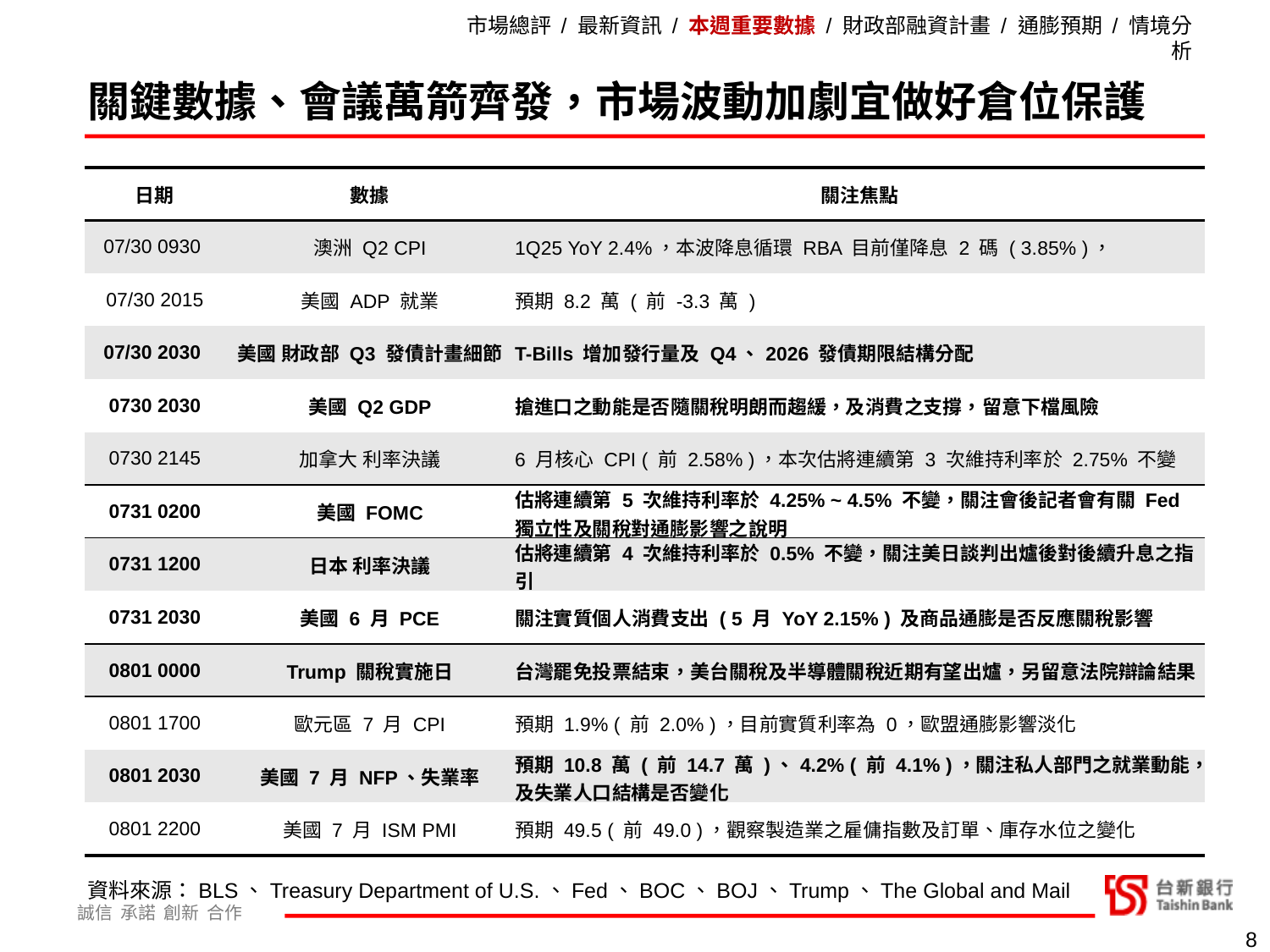

市場總評 / 最新資訊 / 本週重要數據 / 財政部融資計畫 / 通膨預期 / 情境分析
關鍵數據、會議萬箭齊發，市場波動加劇宜做好倉位保護
| 日期 | 數據 | 關注焦點 |
| --- | --- | --- |
| 07/30 0930 | 澳洲 Q2 CPI | 1Q25 YoY 2.4%，本波降息循環 RBA 目前僅降息 2 碼 ( 3.85% )， |
| 07/30 2015 | 美國 ADP 就業 | 預期 8.2 萬 ( 前 -3.3 萬 ) |
| 07/30 2030 | 美國 財政部 Q3 發債計畫細節 | T-Bills 增加發行量及 Q4、2026 發債期限結構分配 |
| 0730 2030 | 美國 Q2 GDP | 搶進口之動能是否隨關稅明朗而趨緩，及消費之支撐，留意下檔風險 |
| 0730 2145 | 加拿大 利率決議 | 6 月核心 CPI ( 前 2.58% )，本次估將連續第 3 次維持利率於 2.75% 不變 |
| 0731 0200 | 美國 FOMC | 估將連續第 5 次維持利率於 4.25% ~ 4.5% 不變，關注會後記者會有關 Fed 獨立性及關稅對通膨影響之說明 |
| 0731 1200 | 日本 利率決議 | 估將連續第 4 次維持利率於 0.5% 不變，關注美日談判出爐後對後續升息之指引 |
| 0731 2030 | 美國 6 月 PCE | 關注實質個人消費支出 ( 5 月 YoY 2.15% ) 及商品通膨是否反應關稅影響 |
| 0801 0000 | Trump 關稅實施日 | 台灣罷免投票結束，美台關稅及半導體關稅近期有望出爐，另留意法院辯論結果 |
| 0801 1700 | 歐元區 7 月 CPI | 預期 1.9% ( 前 2.0% )，目前實質利率為 0，歐盟通膨影響淡化 |
| 0801 2030 | 美國 7 月 NFP、失業率 | 預期 10.8 萬 ( 前 14.7 萬 )、4.2% ( 前 4.1% )，關注私人部門之就業動能，及失業人口結構是否變化 |
| 0801 2200 | 美國 7 月 ISM PMI | 預期 49.5 ( 前 49.0 )，觀察製造業之雇傭指數及訂單、庫存水位之變化 |

資料來源：BLS、Treasury Department of U.S.、Fed、BOC、BOJ、Trump、The Global and Mail
8